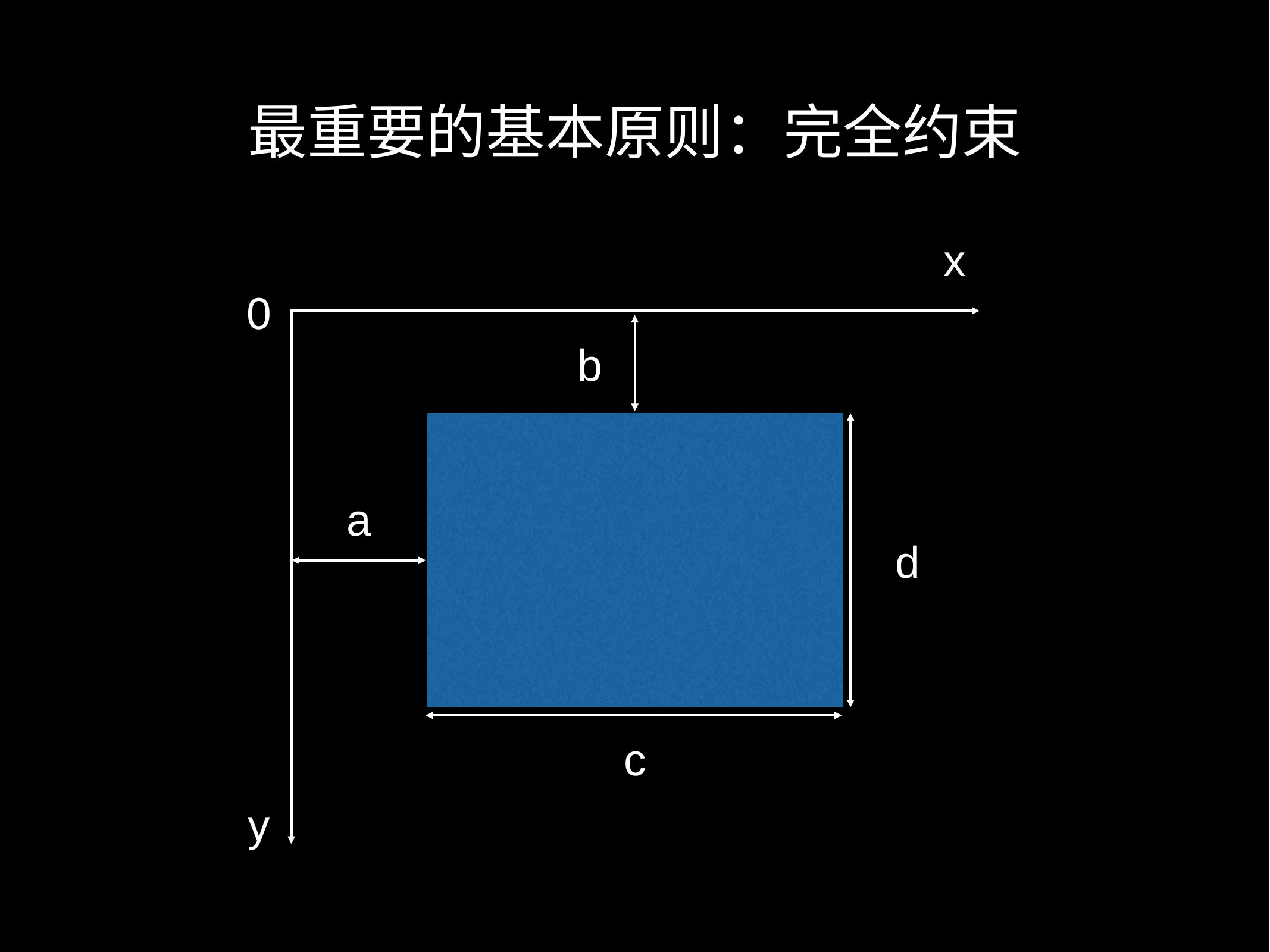

最重要的基本原则：完全约束
x
0

b

a
d

c
y